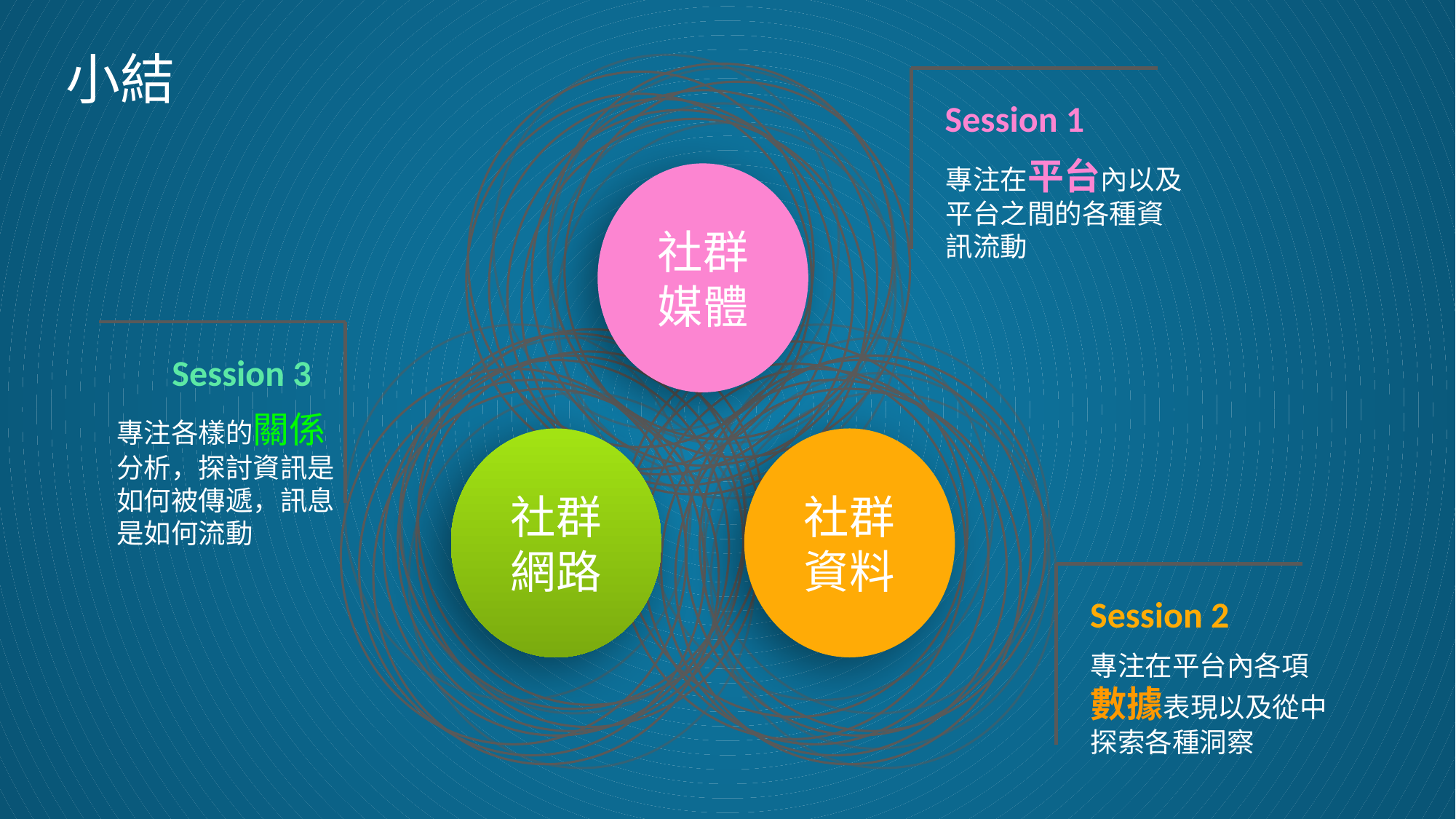

小結

社群
媒體

社群
網路
社群
資料
Session 1
專注在平台內以及
平台之間的各種資訊流動

Session 3
專注各樣的關係分析，探討資訊是如何被傳遞，訊息是如何流動

Session 2
專注在平台內各項
數據表現以及從中探索各種洞察